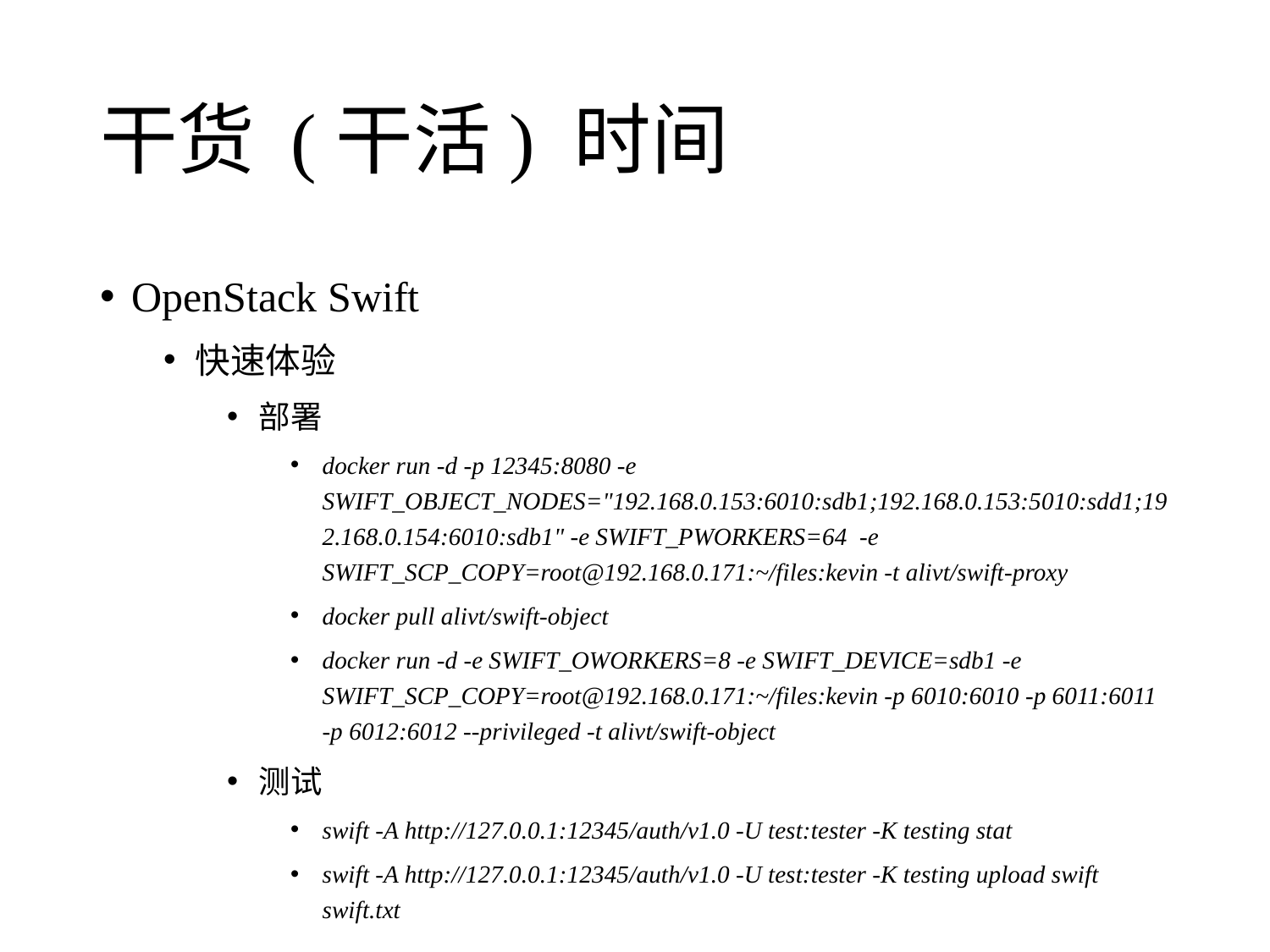

# 干货 (干活) 时间
OpenStack Swift
快速体验
部署
docker run -d -p 12345:8080 -e SWIFT_OBJECT_NODES="192.168.0.153:6010:sdb1;192.168.0.153:5010:sdd1;192.168.0.154:6010:sdb1" -e SWIFT_PWORKERS=64  -e SWIFT_SCP_COPY=root@192.168.0.171:~/files:kevin -t alivt/swift-proxy
docker pull alivt/swift-object
docker run -d -e SWIFT_OWORKERS=8 -e SWIFT_DEVICE=sdb1 -e SWIFT_SCP_COPY=root@192.168.0.171:~/files:kevin -p 6010:6010 -p 6011:6011 -p 6012:6012 --privileged -t alivt/swift-object
测试
swift -A http://127.0.0.1:12345/auth/v1.0 -U test:tester -K testing stat
swift -A http://127.0.0.1:12345/auth/v1.0 -U test:tester -K testing upload swift swift.txt